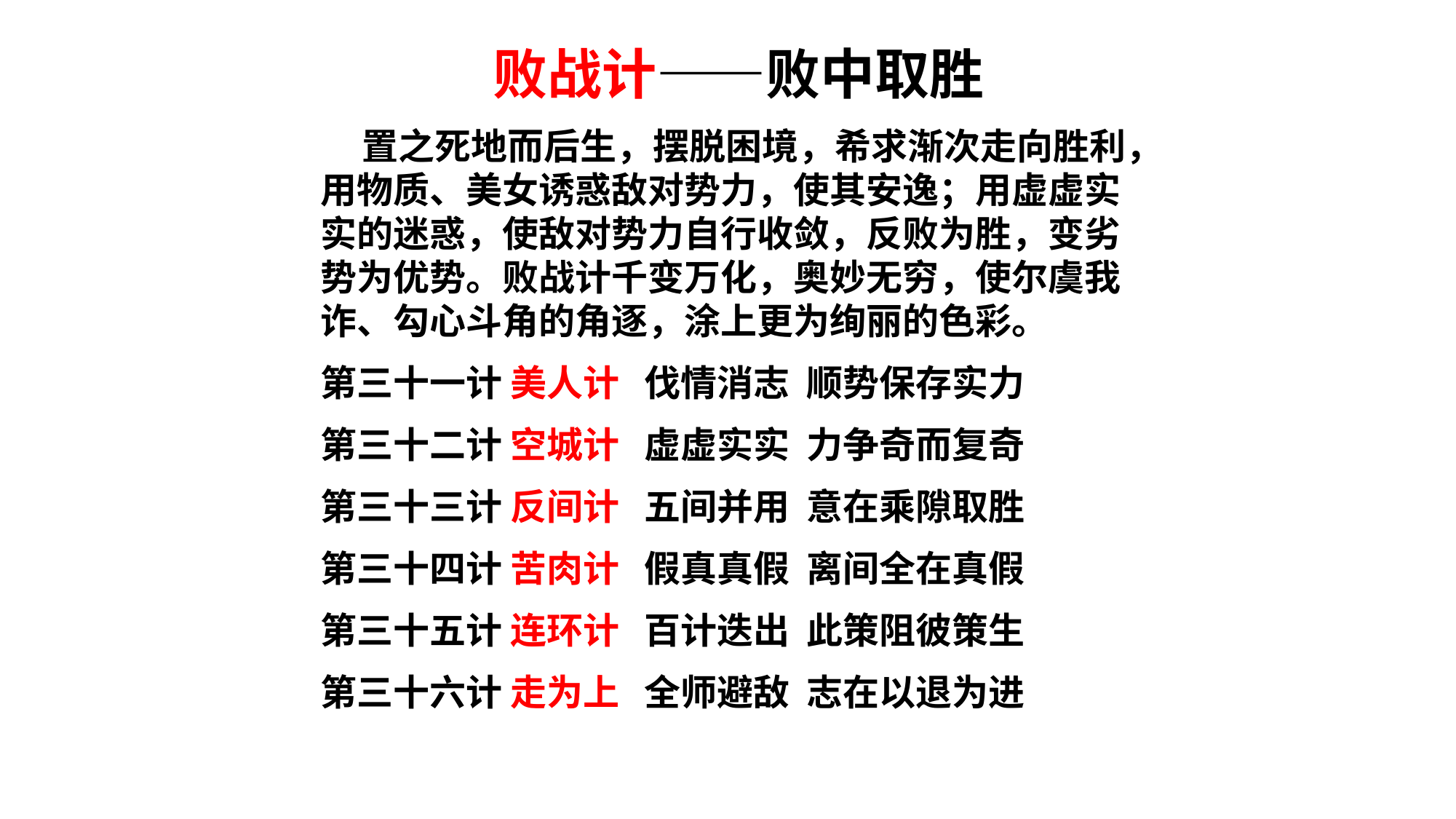

败战计——败中取胜
    置之死地而后生，摆脱困境，希求渐次走向胜利，用物质、美女诱惑敌对势力，使其安逸；用虚虚实实的迷惑，使敌对势力自行收敛，反败为胜，变劣势为优势。败战计千变万化，奥妙无穷，使尔虞我诈、勾心斗角的角逐，涂上更为绚丽的色彩。
第三十一计 美人计   伐情消志  顺势保存实力
第三十二计 空城计   虚虚实实  力争奇而复奇
第三十三计 反间计   五间并用  意在乘隙取胜
第三十四计 苦肉计   假真真假  离间全在真假
第三十五计 连环计   百计迭出  此策阻彼策生
第三十六计 走为上   全师避敌  志在以退为进